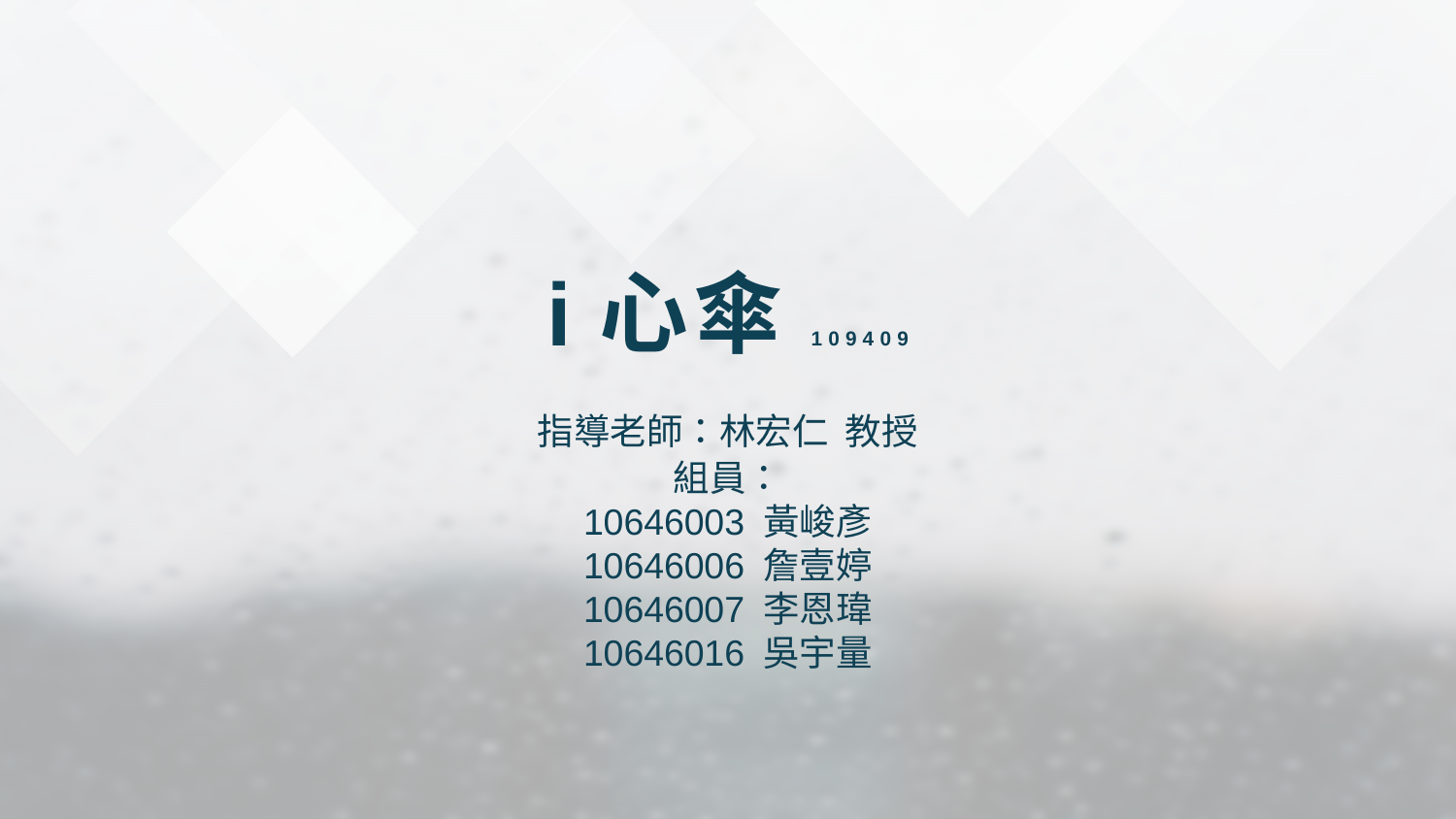

i心傘109409
指導老師：林宏仁  教授
組員：
10646003 黃峻彥
10646006 詹壹婷
10646007 李恩瑋
10646016 吳宇量